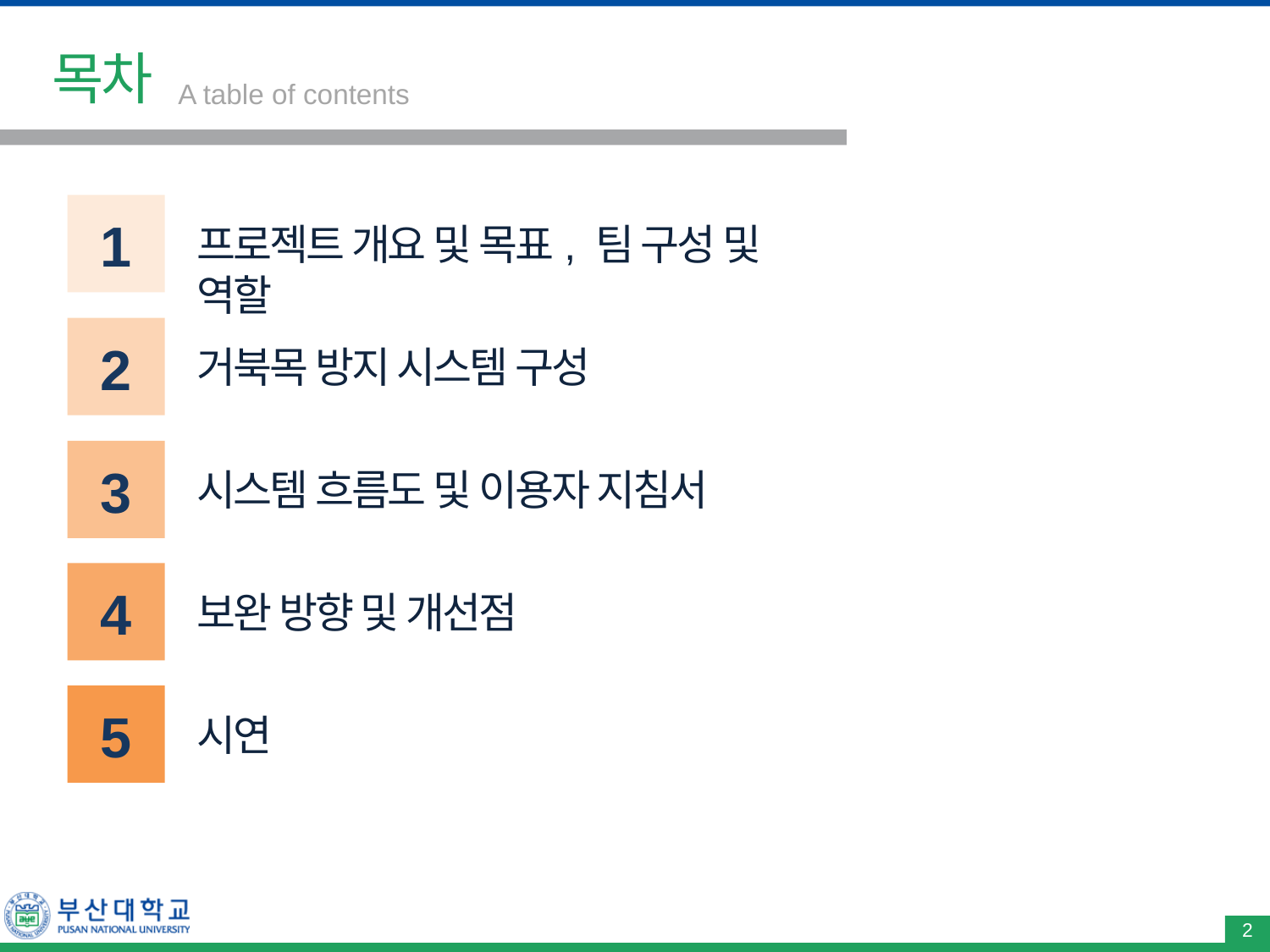

# 목차
A table of contents

1
프로젝트 개요 및 목표, 팀 구성 및 역할

2
거북목 방지 시스템 구성

3
시스템 흐름도 및 이용자 지침서

4
보완 방향 및 개선점

5
시연
2